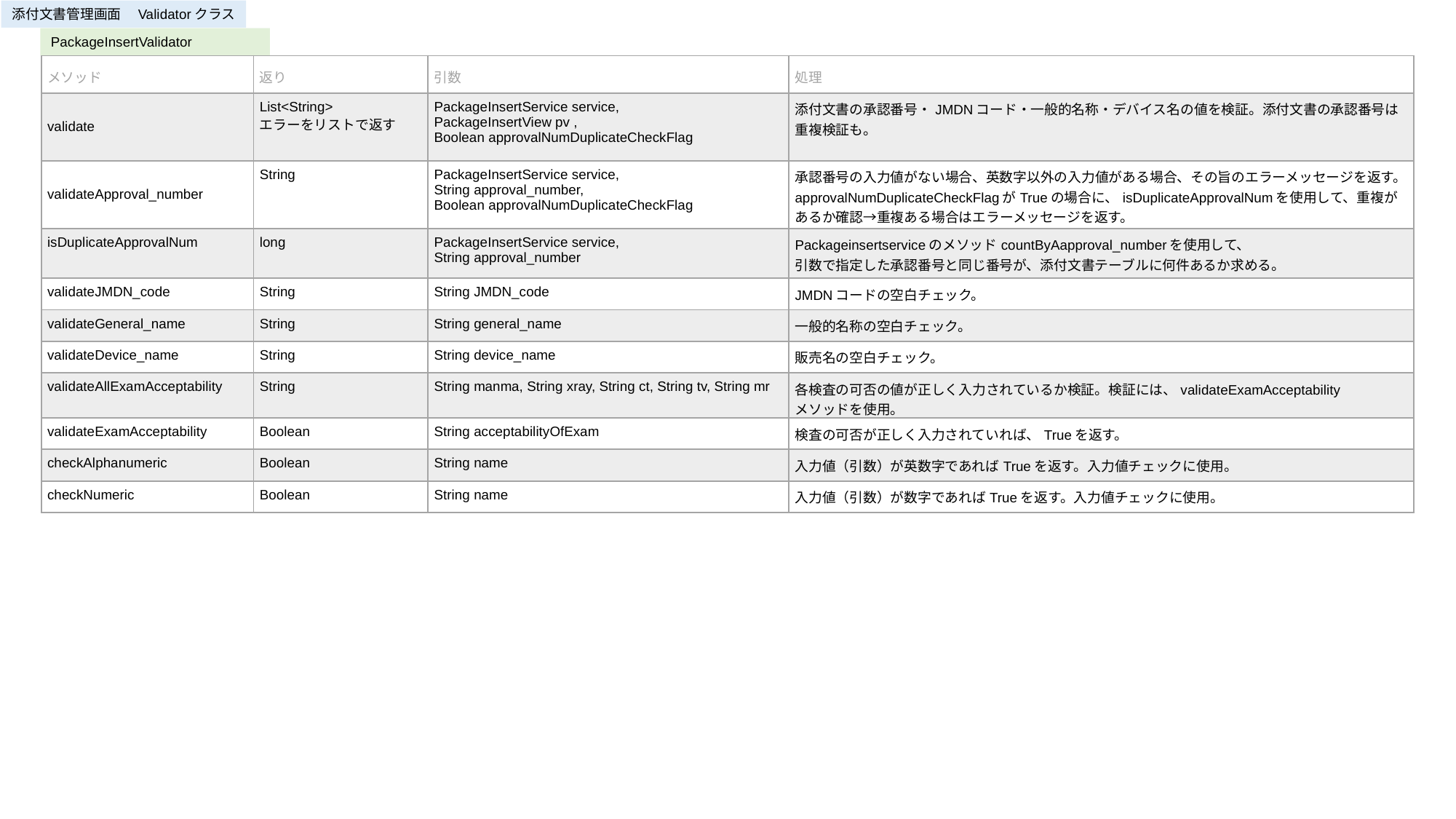

添付文書管理画面　Validatorクラス
PackageInsertValidator
| メソッド | 返り | 引数 | 処理 |
| --- | --- | --- | --- |
| validate | List<String> エラーをリストで返す | PackageInsertService service, PackageInsertView pv , Boolean approvalNumDuplicateCheckFlag | 添付文書の承認番号・JMDNコード・一般的名称・デバイス名の値を検証。添付文書の承認番号は重複検証も。 |
| validateApproval\_number | String | PackageInsertService service, String approval\_number, Boolean approvalNumDuplicateCheckFlag | 承認番号の入力値がない場合、英数字以外の入力値がある場合、その旨のエラーメッセージを返す。 approvalNumDuplicateCheckFlagがTrueの場合に、isDuplicateApprovalNumを使用して、重複があるか確認→重複ある場合はエラーメッセージを返す。 |
| isDuplicateApprovalNum | long | PackageInsertService service, String approval\_number | PackageinsertserviceのメソッドcountByAapproval\_numberを使用して、 引数で指定した承認番号と同じ番号が、添付文書テーブルに何件あるか求める。 |
| validateJMDN\_code | String | String JMDN\_code | JMDNコードの空白チェック。 |
| validateGeneral\_name | String | String general\_name | 一般的名称の空白チェック。 |
| validateDevice\_name | String | String device\_name | 販売名の空白チェック。 |
| validateAllExamAcceptability | String | String manma, String xray, String ct, String tv, String mr | 各検査の可否の値が正しく入力されているか検証。検証には、validateExamAcceptability メソッドを使用。 |
| validateExamAcceptability | Boolean | String acceptabilityOfExam | 検査の可否が正しく入力されていれば、Trueを返す。 |
| checkAlphanumeric | Boolean | String name | 入力値（引数）が英数字であればTrueを返す。入力値チェックに使用。 |
| checkNumeric | Boolean | String name | 入力値（引数）が数字であればTrueを返す。入力値チェックに使用。 |